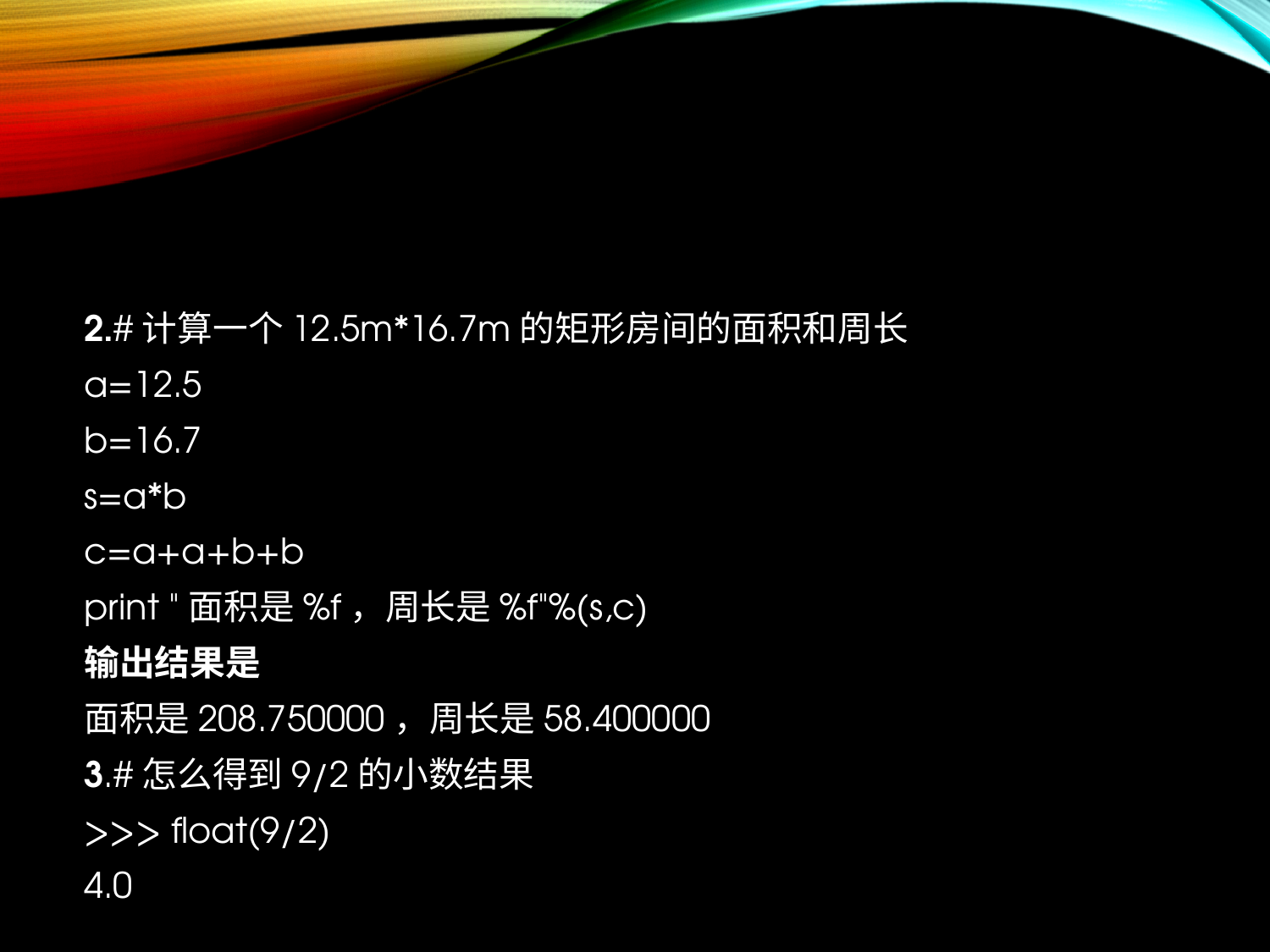

#
2.#计算一个12.5m*16.7m的矩形房间的面积和周长
a=12.5
b=16.7
s=a*b
c=a+a+b+b
print "面积是%f，周长是%f"%(s,c)
输出结果是
面积是208.750000，周长是58.400000
3.#怎么得到9/2的小数结果
>>> float(9/2)
4.0